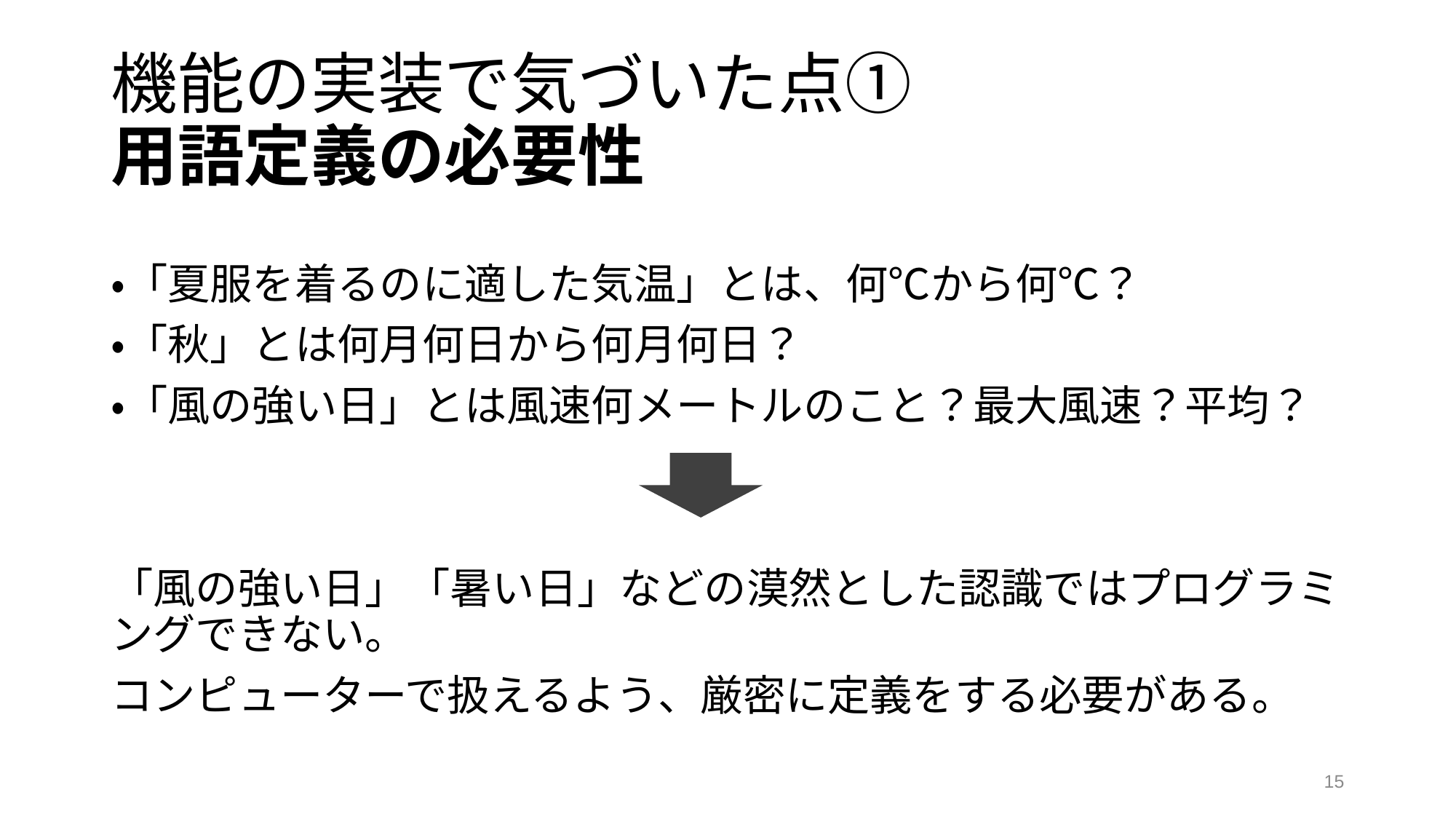

# 機能の実装で気づいた点① 用語定義の必要性
・「夏服を着るのに適した気温」とは、何℃から何℃？
・「秋」とは何月何日から何月何日？
・「風の強い日」とは風速何メートルのこと？最大風速？平均？

「風の強い日」「暑い日」などの漠然とした認識ではプログラミングできない。
コンピューターで扱えるよう、厳密に定義をする必要がある。

15